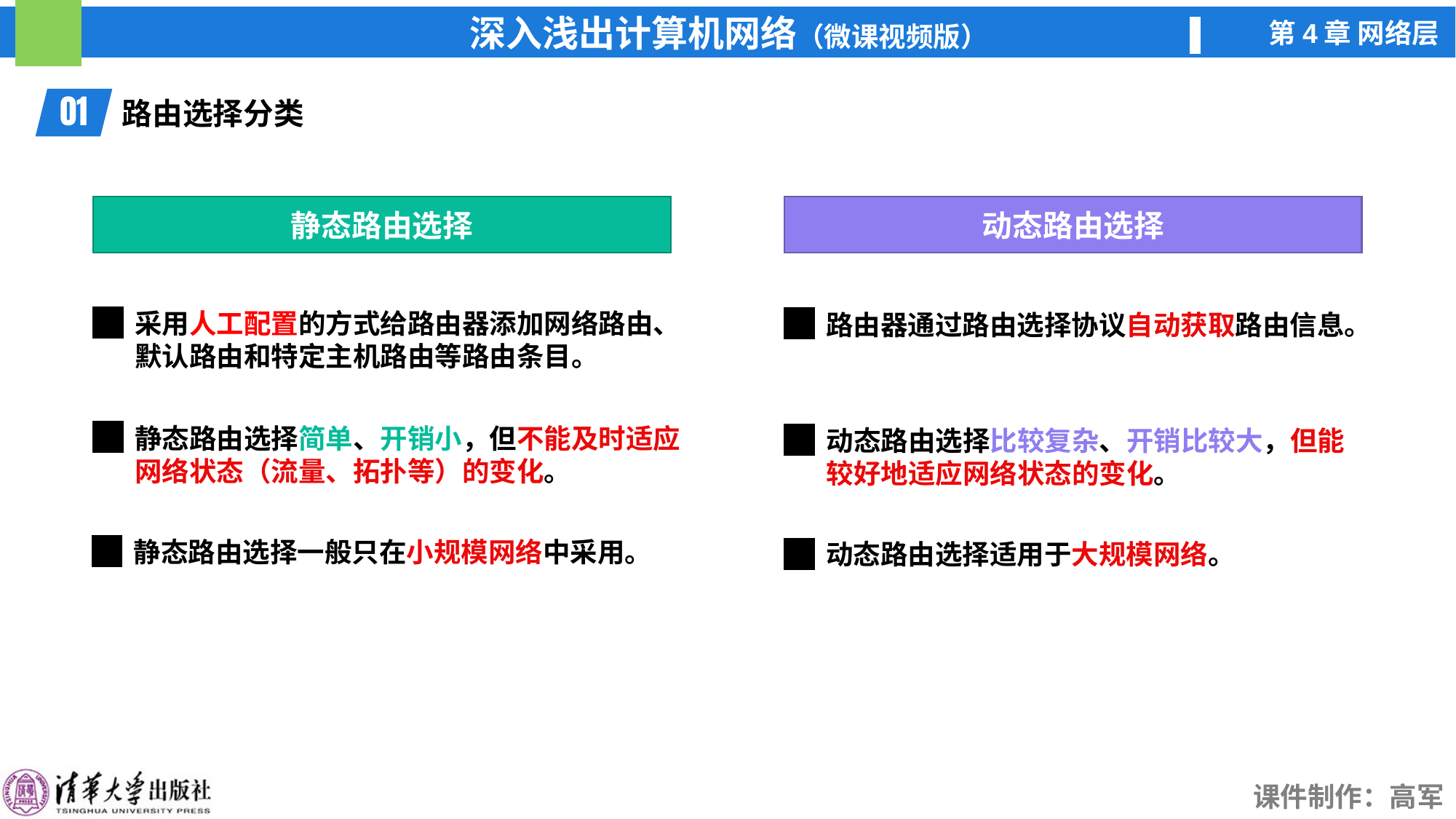

01
路由选择分类
静态路由选择
动态路由选择
采用人工配置的方式给路由器添加网络路由、默认路由和特定主机路由等路由条目。
路由器通过路由选择协议自动获取路由信息。

静态路由选择简单、开销小，但不能及时适应网络状态（流量、拓扑等）的变化。
动态路由选择比较复杂、开销比较大，但能较好地适应网络状态的变化。

静态路由选择一般只在小规模网络中采用。
动态路由选择适用于大规模网络。